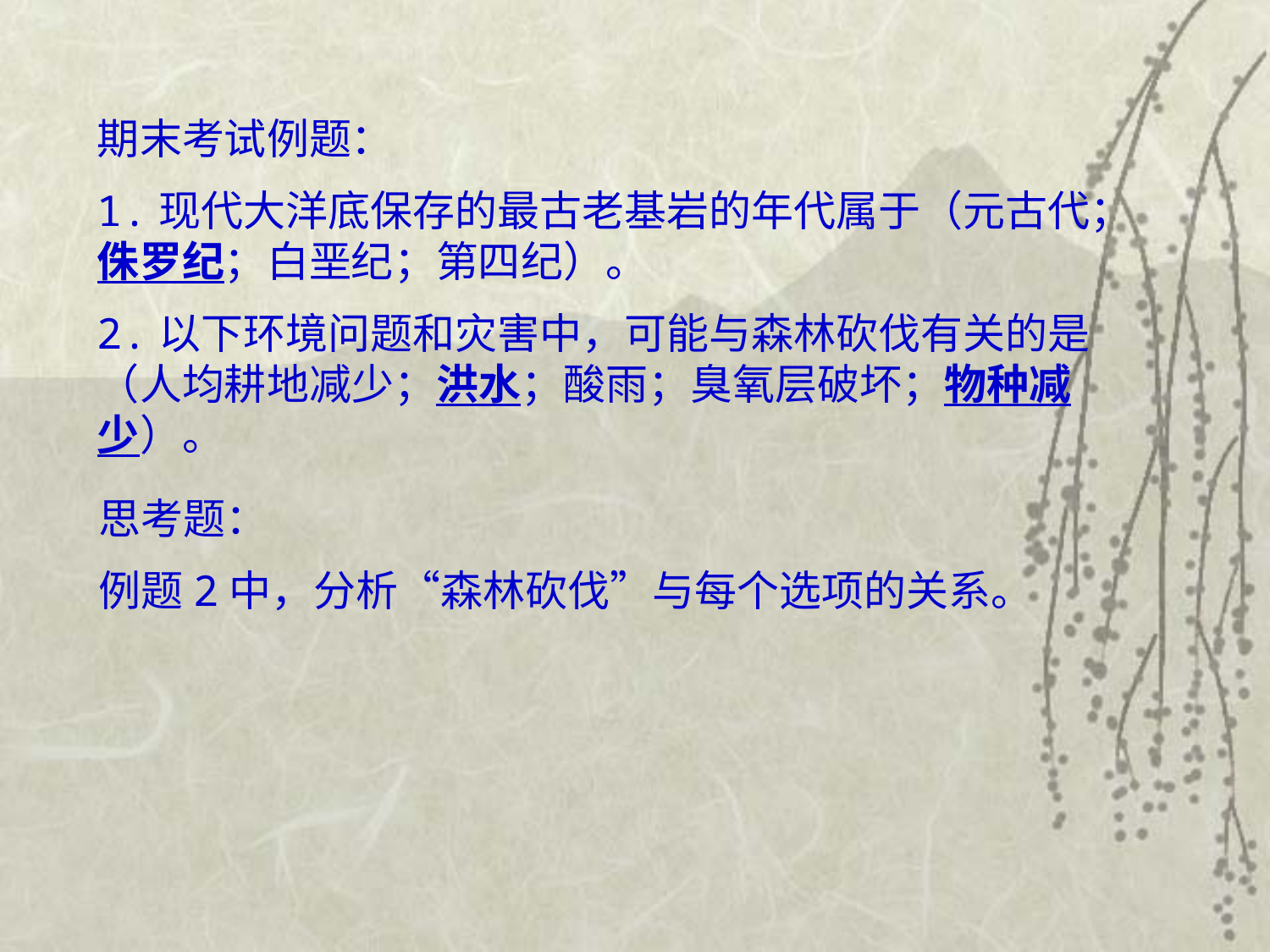

期末考试例题：
1.现代大洋底保存的最古老基岩的年代属于（元古代； 侏罗纪；白垩纪；第四纪）。
2.以下环境问题和灾害中，可能与森林砍伐有关的是（人均耕地减少；洪水；酸雨；臭氧层破坏；物种减少）。
思考题：
例题2中，分析“森林砍伐”与每个选项的关系。